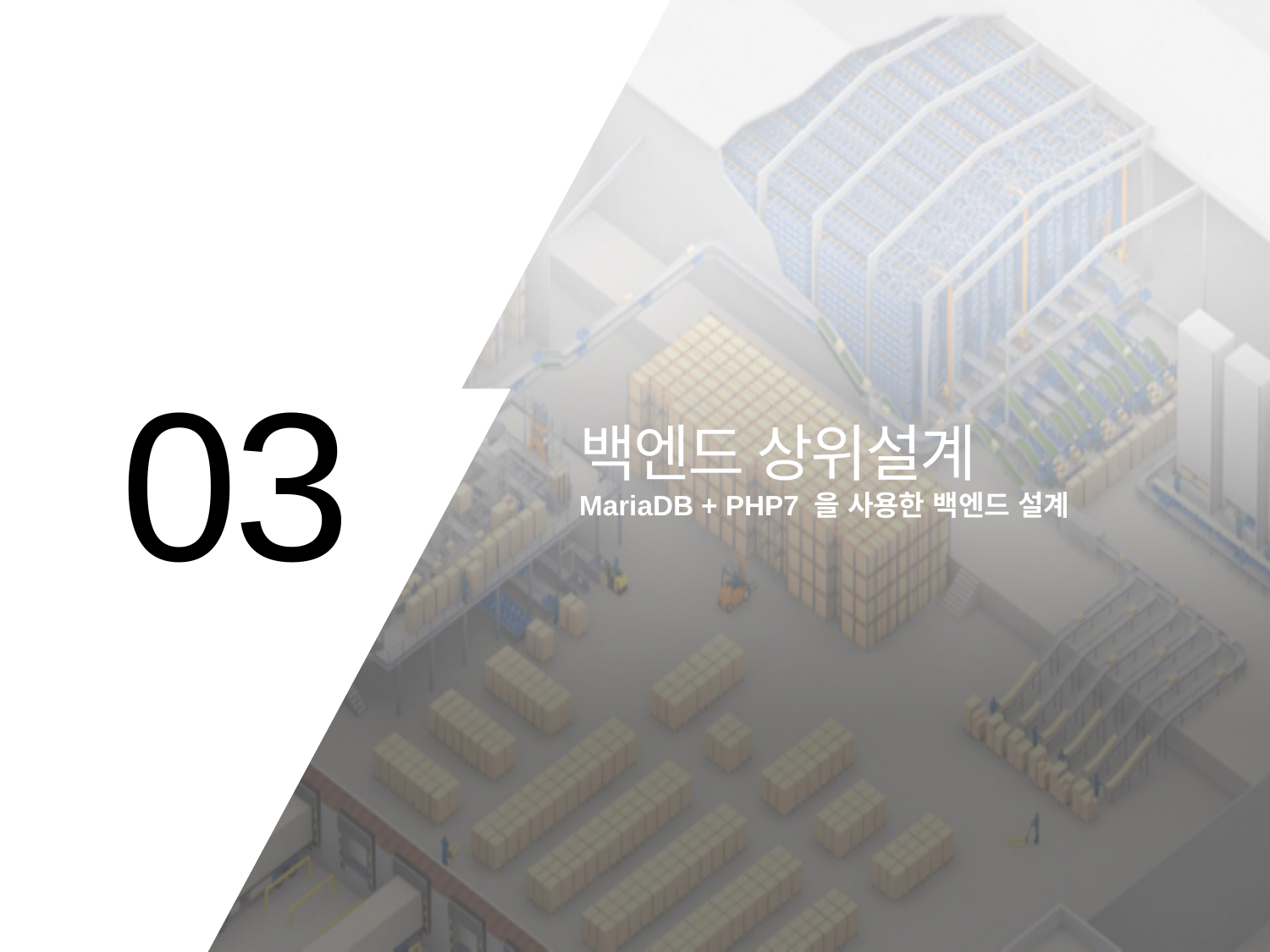

03
백엔드 상위설계
MariaDB + PHP7 을 사용한 백엔드 설계